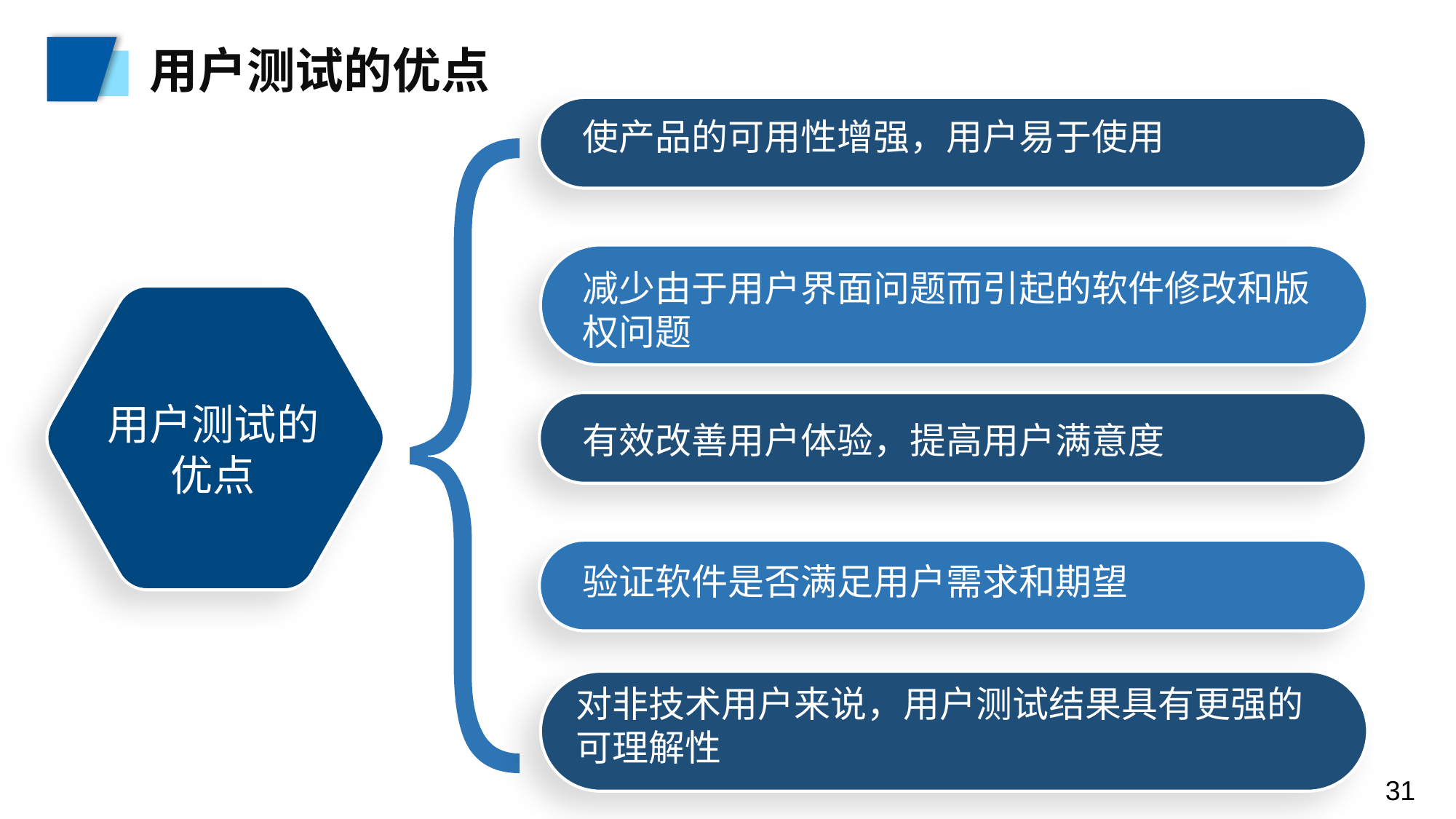

用户测试的优点

使产品的可用性增强，用户易于使用

减少由于用户界面问题而引起的软件修改和版权问题

用户测试的优点

有效改善用户体验，提高用户满意度

验证软件是否满足用户需求和期望

对非技术用户来说，用户测试结果具有更强的可理解性

31